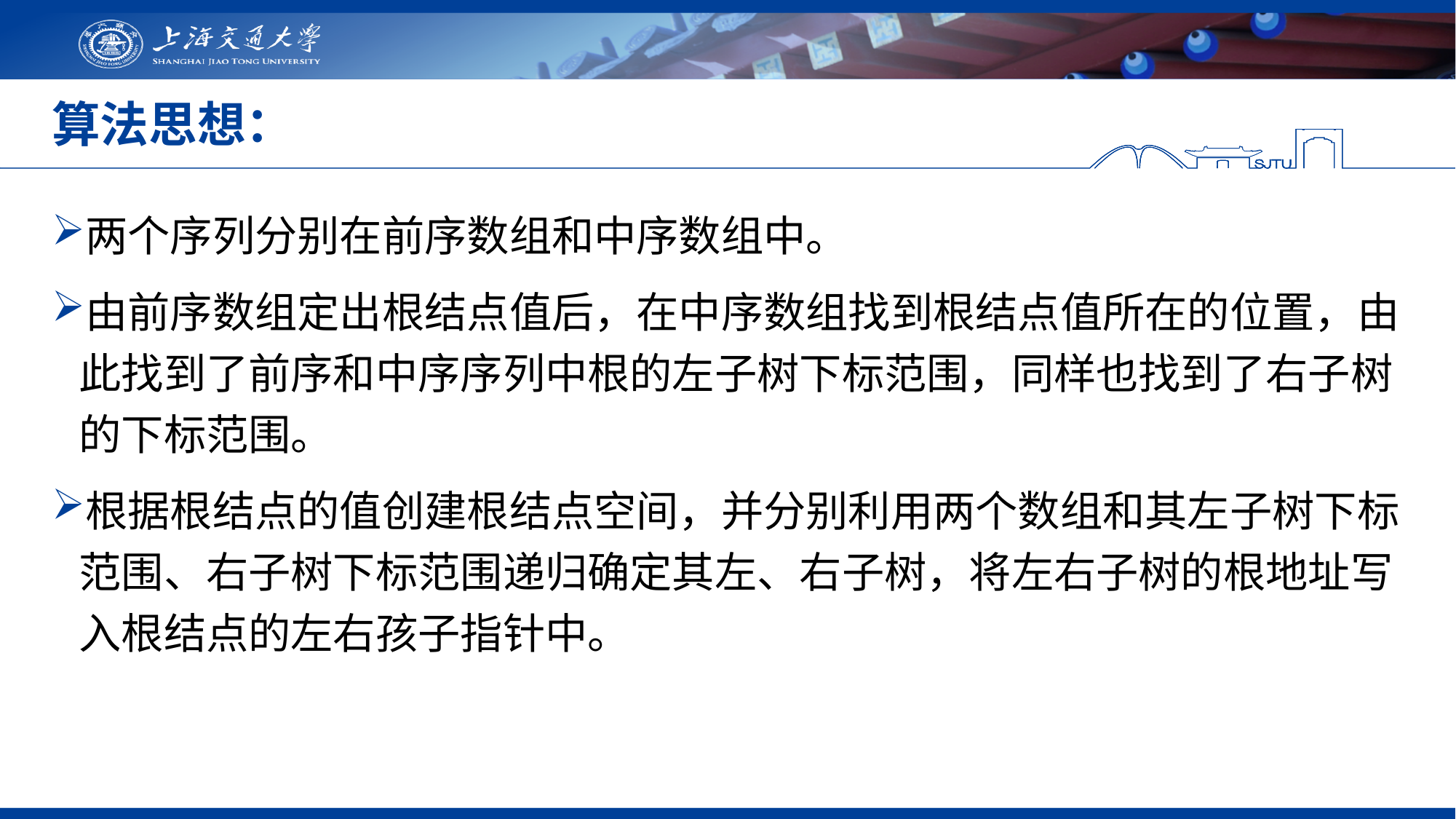

# 算法思想：
两个序列分别在前序数组和中序数组中。
由前序数组定出根结点值后，在中序数组找到根结点值所在的位置，由此找到了前序和中序序列中根的左子树下标范围，同样也找到了右子树的下标范围。
根据根结点的值创建根结点空间，并分别利用两个数组和其左子树下标范围、右子树下标范围递归确定其左、右子树，将左右子树的根地址写入根结点的左右孩子指针中。